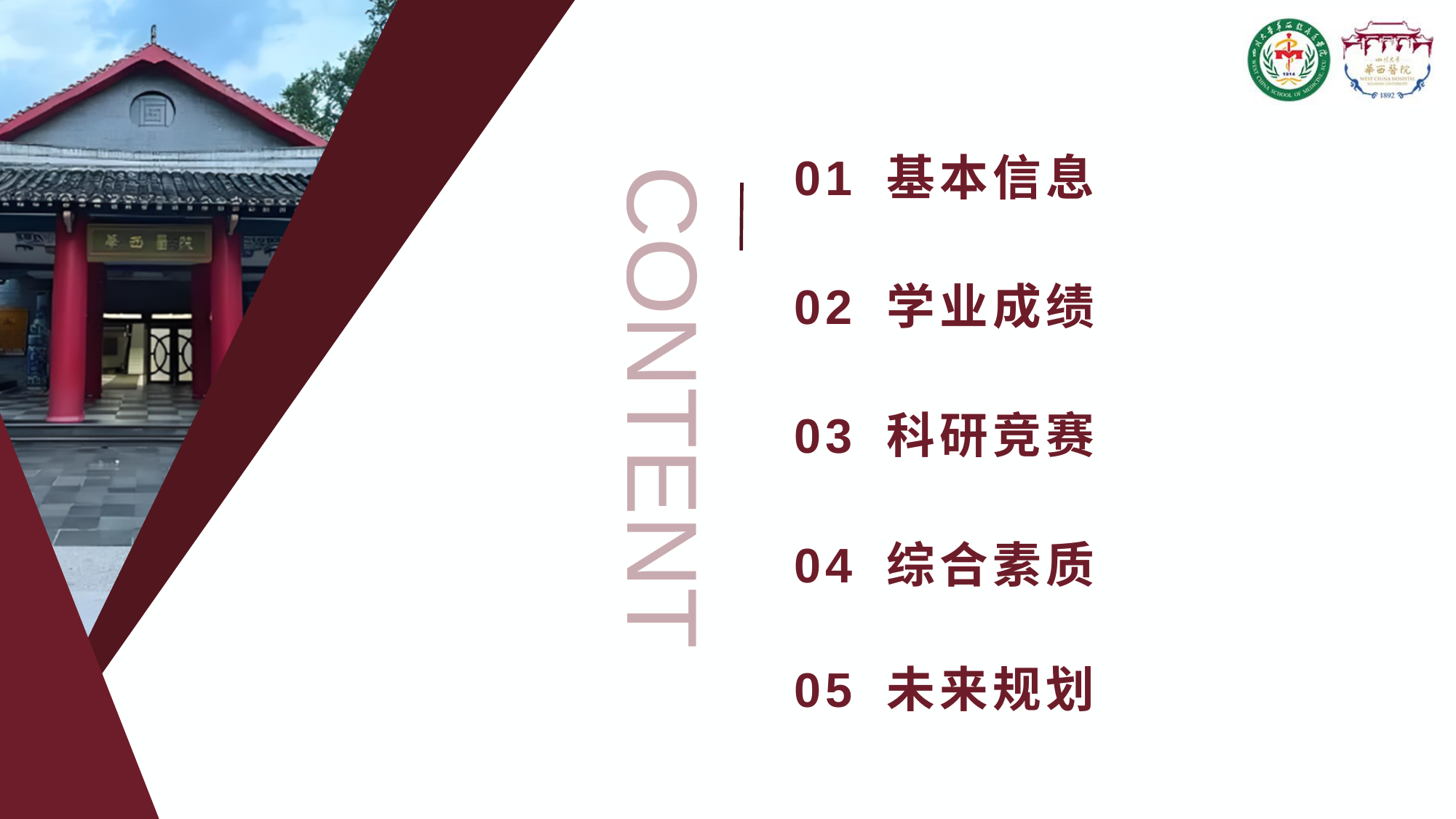

01 基本信息
02 学业成绩
CONTENT
03 科研竞赛

04 综合素质
05 未来规划